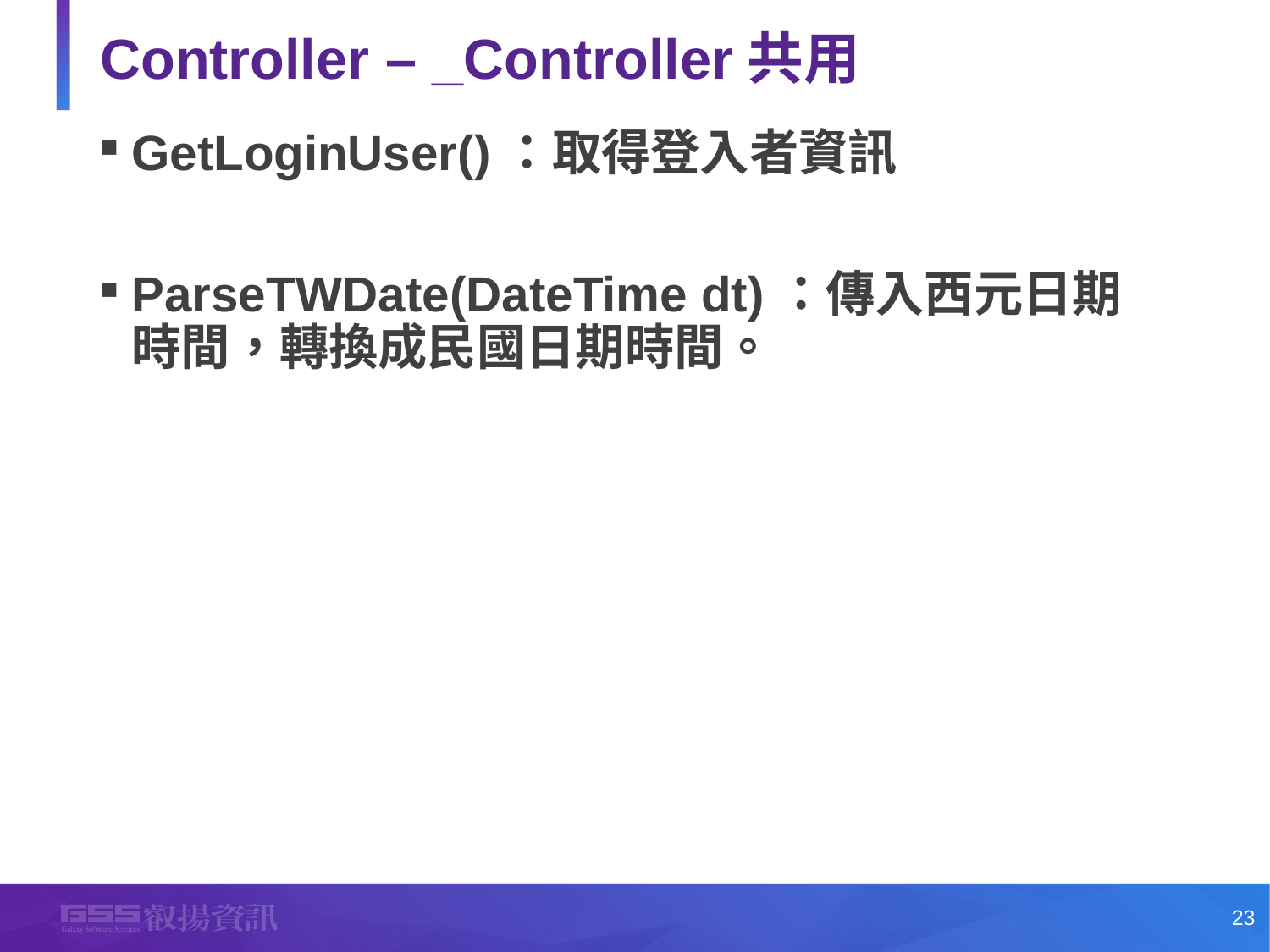

# Controller – _Controller共用
GetLoginUser()：取得登入者資訊

ParseTWDate(DateTime dt)：傳入西元日期時間，轉換成民國日期時間。
23